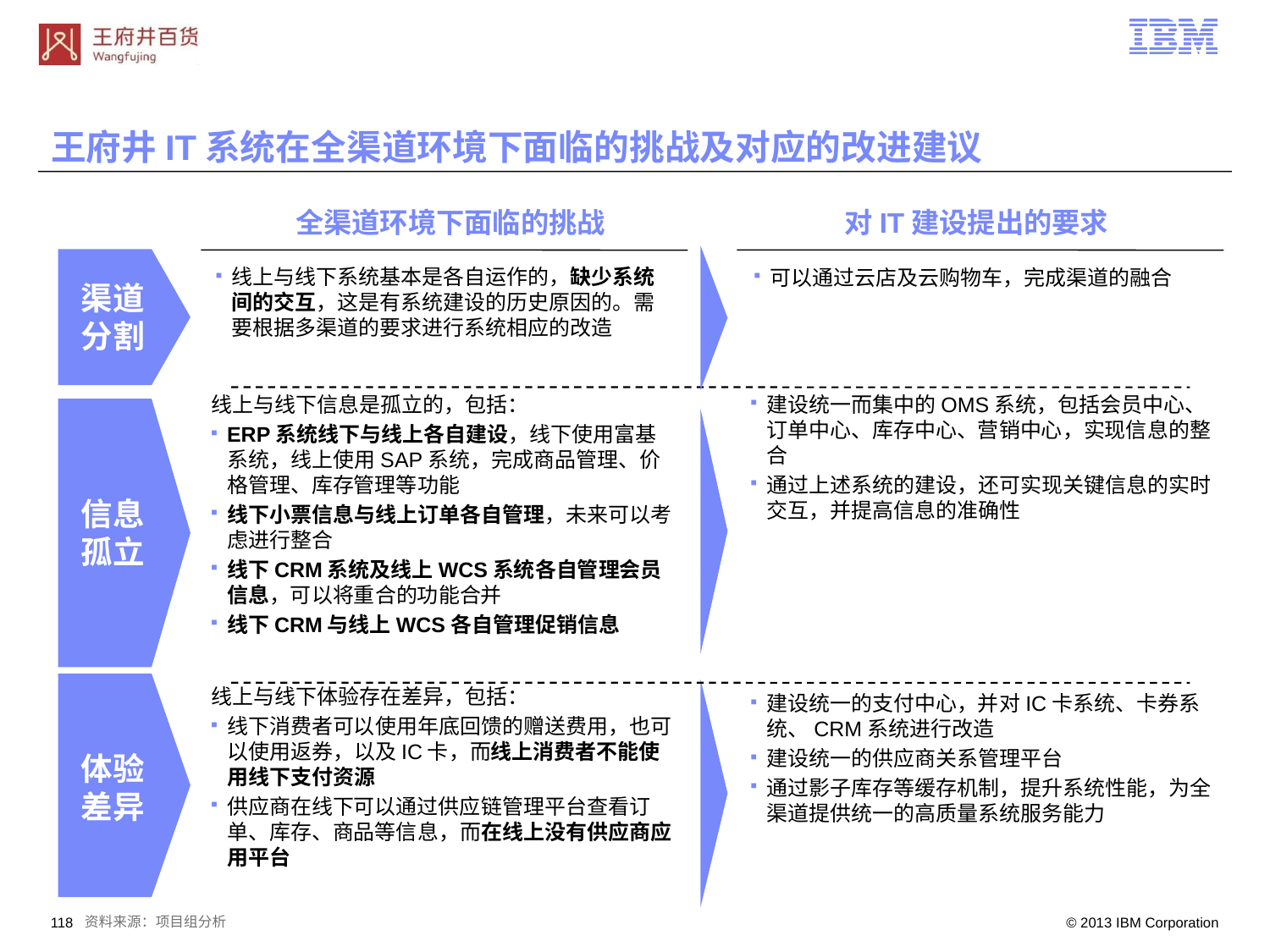

王府井IT系统在全渠道环境下面临的挑战及对应的改进建议
 全渠道环境下面临的挑战
对IT建设提出的要求

线上与线下系统基本是各自运作的，缺少系统间的交互，这是有系统建设的历史原因的。需要根据多渠道的要求进行系统相应的改造
可以通过云店及云购物车，完成渠道的融合
渠道分割

线上与线下信息是孤立的，包括：
ERP系统线下与线上各自建设，线下使用富基系统，线上使用SAP系统，完成商品管理、价格管理、库存管理等功能
线下小票信息与线上订单各自管理，未来可以考虑进行整合
线下CRM系统及线上WCS系统各自管理会员信息，可以将重合的功能合并
线下CRM与线上WCS各自管理促销信息
建设统一而集中的OMS系统，包括会员中心、订单中心、库存中心、营销中心，实现信息的整合
通过上述系统的建设，还可实现关键信息的实时交互，并提高信息的准确性

信息孤立

线上与线下体验存在差异，包括：
线下消费者可以使用年底回馈的赠送费用，也可以使用返券，以及IC卡，而线上消费者不能使用线下支付资源
供应商在线下可以通过供应链管理平台查看订单、库存、商品等信息，而在线上没有供应商应用平台

建设统一的支付中心，并对IC卡系统、卡券系统、CRM系统进行改造
建设统一的供应商关系管理平台
通过影子库存等缓存机制，提升系统性能，为全渠道提供统一的高质量系统服务能力
体验差异

资料来源：项目组分析
118